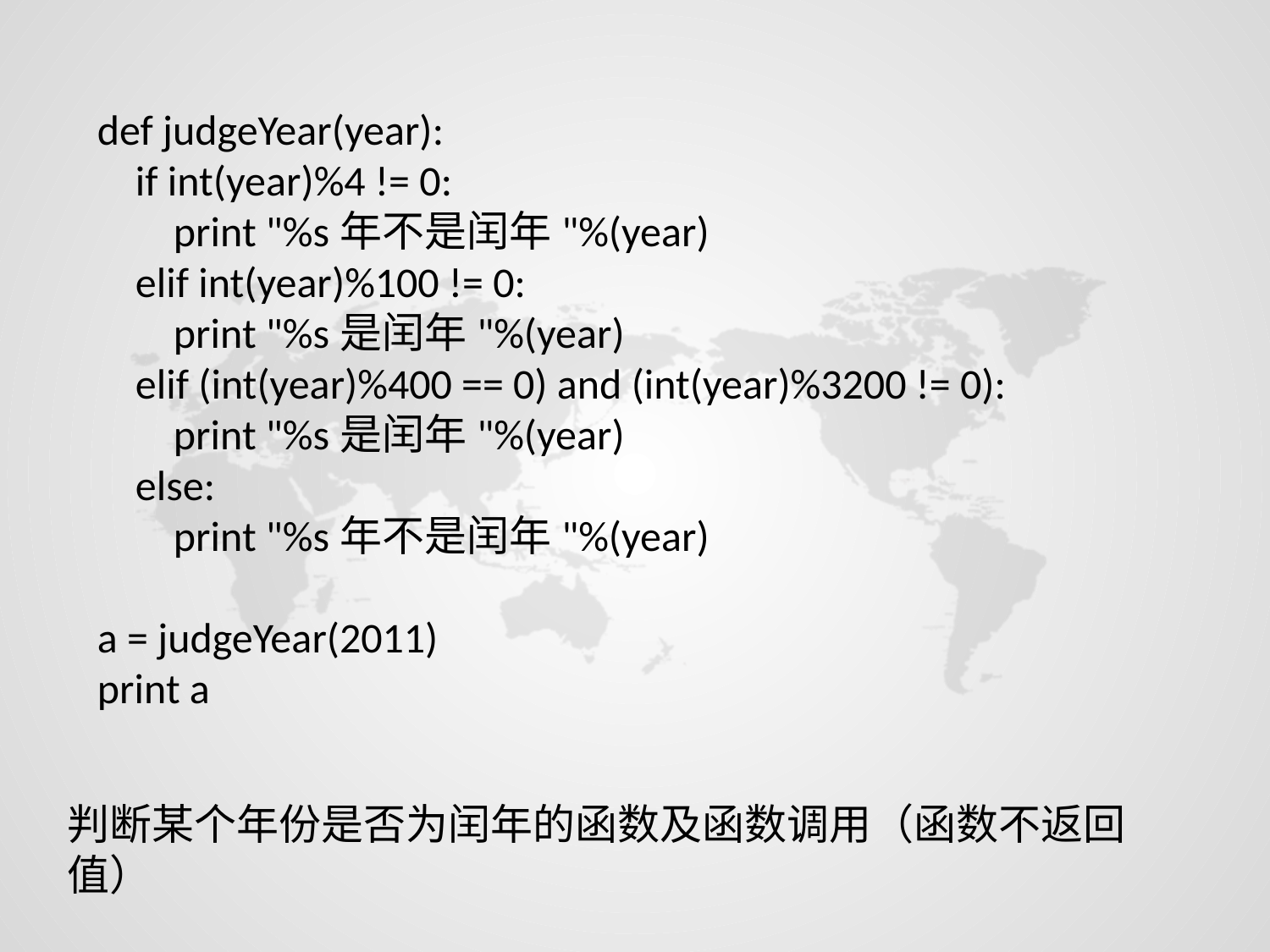

def judgeYear(year):
    if int(year)%4 != 0:
        print "%s年不是闰年"%(year)
    elif int(year)%100 != 0:
        print "%s是闰年"%(year)
    elif (int(year)%400 == 0) and (int(year)%3200 != 0):
        print "%s是闰年"%(year)
    else:
        print "%s年不是闰年"%(year)

a = judgeYear(2011)
print a
判断某个年份是否为闰年的函数及函数调用（函数不返回值）